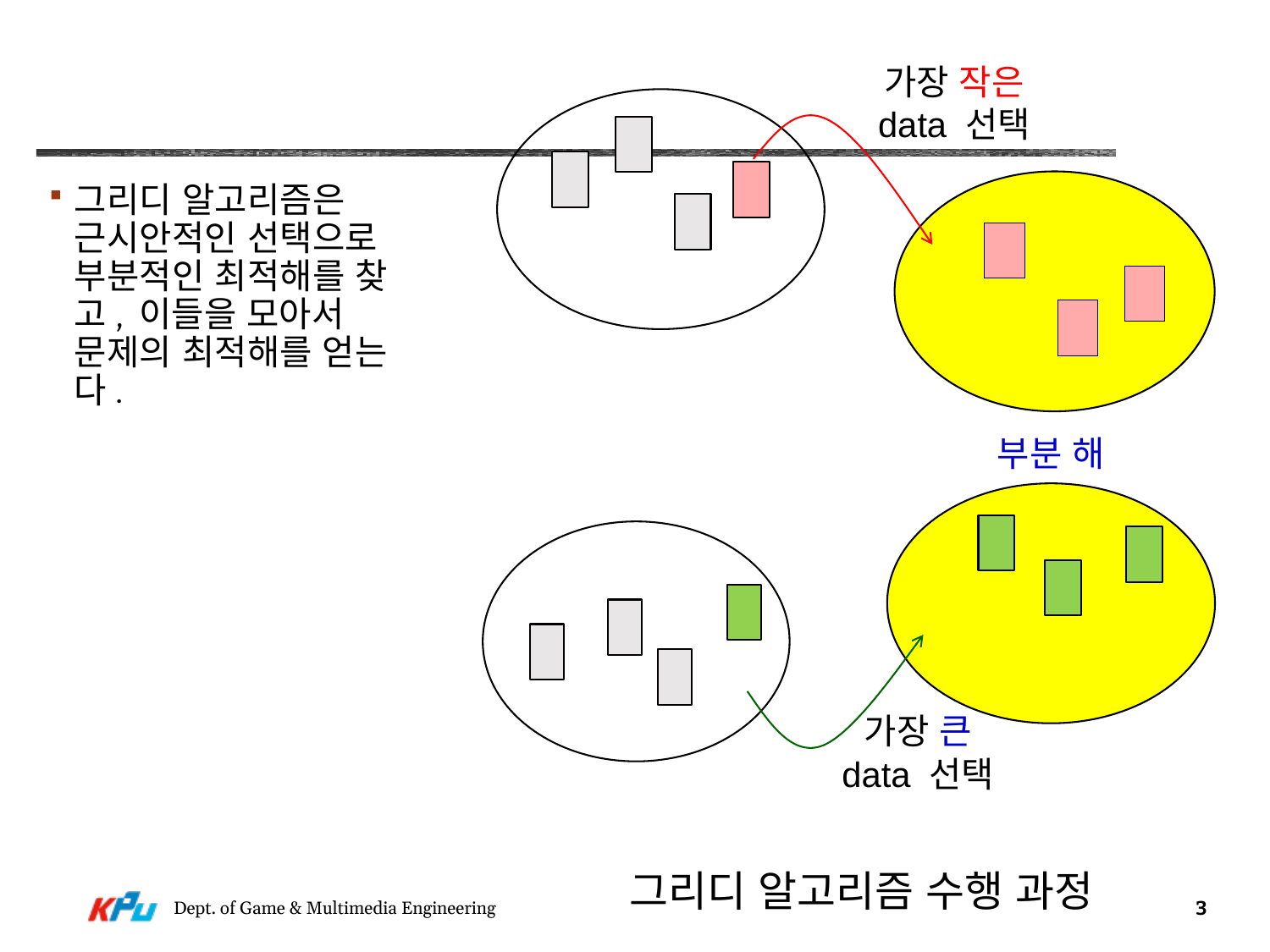

#
가장 작은
data 선택

그리디 알고리즘은 근시안적인 선택으로 부분적인 최적해를 찾고, 이들을 모아서 문제의 최적해를 얻는다.

부분 해

가장 큰
data 선택
그리디 알고리즘 수행 과정
Dept. of Game & Multimedia Engineering
3